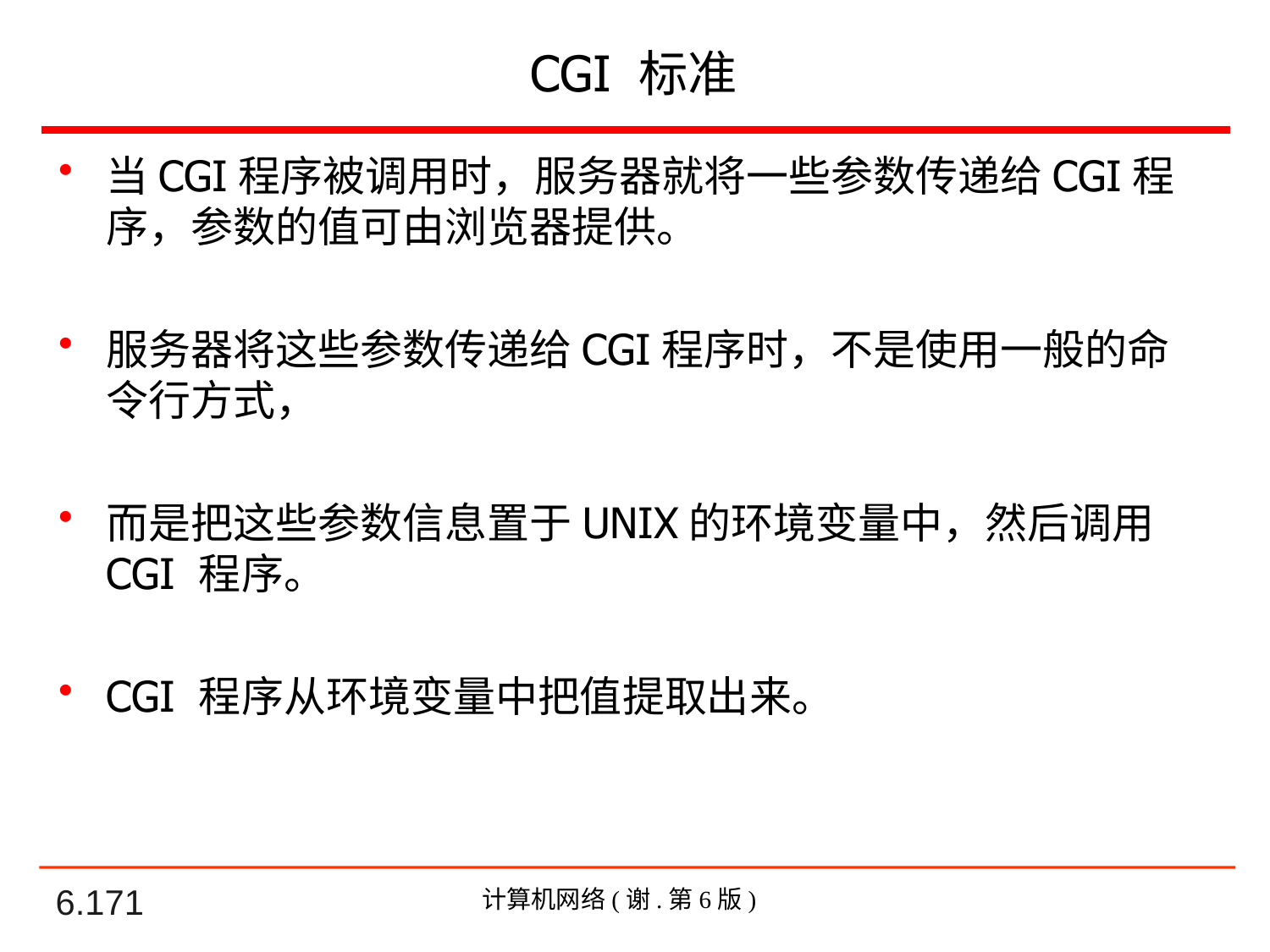

# CGI 标准
当CGI程序被调用时，服务器就将一些参数传递给CGI程序，参数的值可由浏览器提供。

服务器将这些参数传递给CGI程序时，不是使用一般的命令行方式，

而是把这些参数信息置于UNIX的环境变量中，然后调用CGI 程序。

CGI 程序从环境变量中把值提取出来。